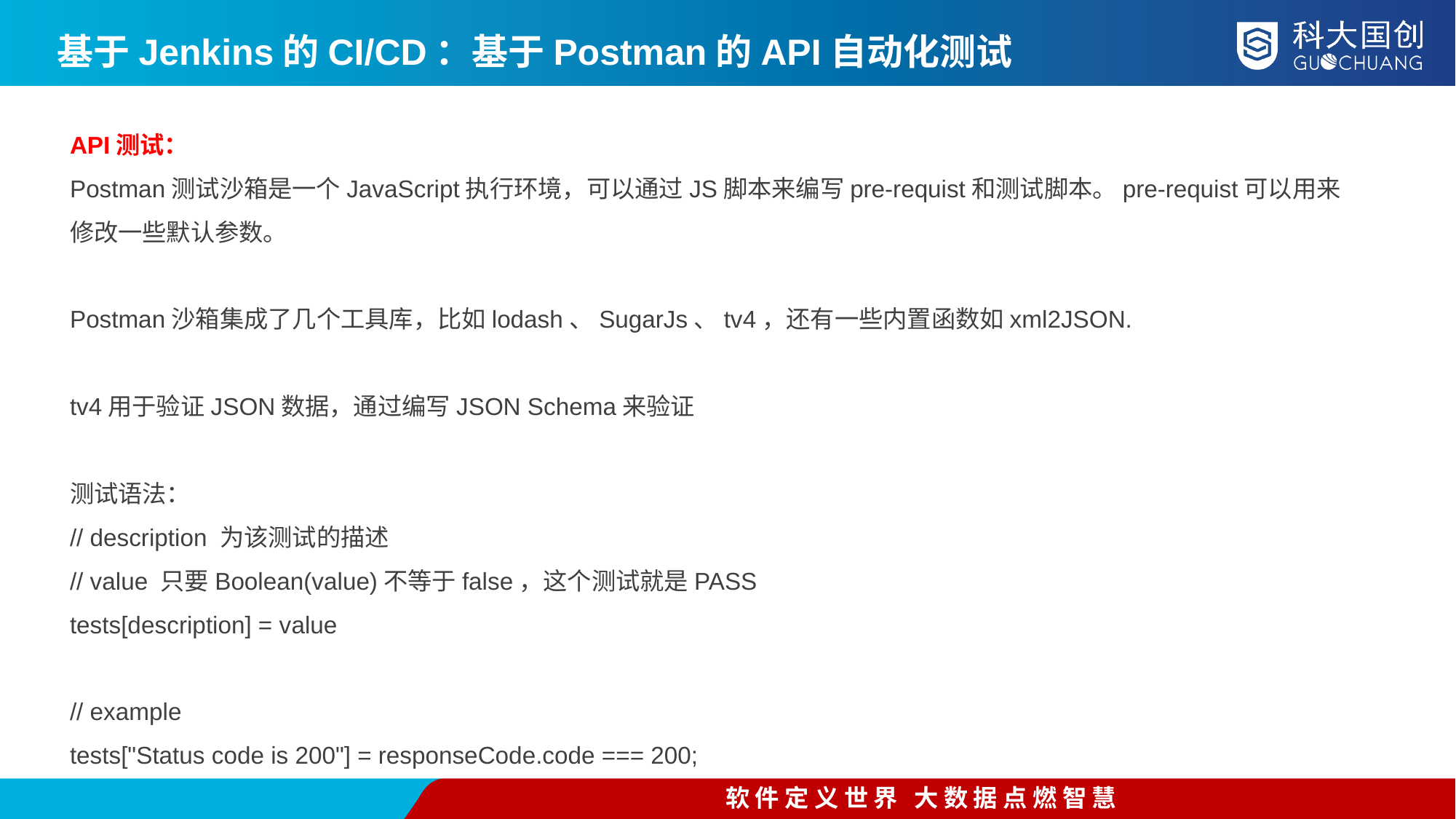

基于Jenkins的CI/CD：基于Postman的API自动化测试
API测试：
Postman测试沙箱是一个JavaScript执行环境，可以通过JS脚本来编写pre-requist和测试脚本。pre-requist可以用来修改一些默认参数。

Postman沙箱集成了几个工具库，比如lodash、SugarJs、tv4，还有一些内置函数如xml2JSON.

tv4用于验证JSON数据，通过编写JSON Schema来验证

测试语法：
// description 为该测试的描述
// value 只要Boolean(value)不等于false，这个测试就是PASS
tests[description] = value

// example
tests["Status code is 200"] = responseCode.code === 200;